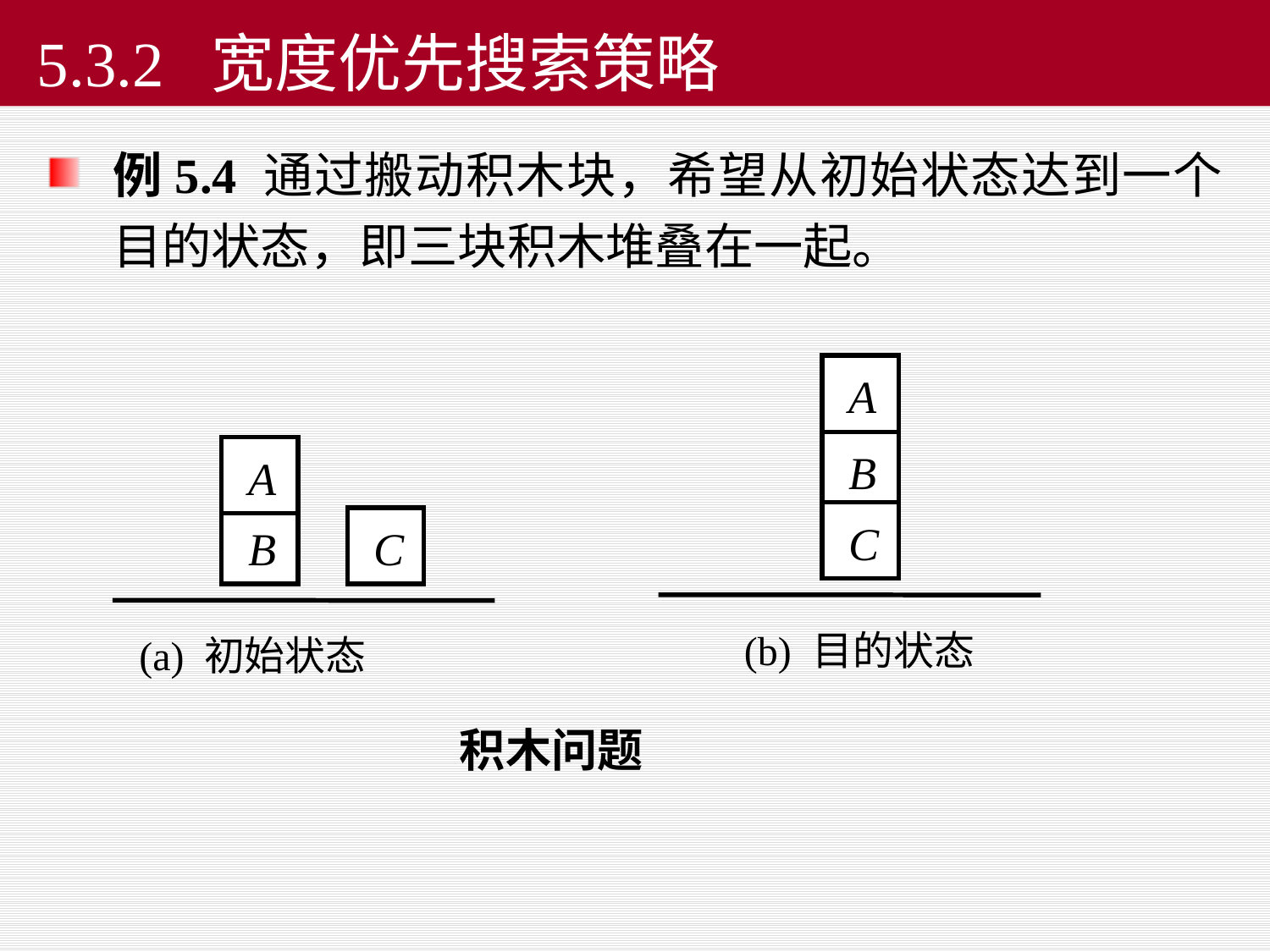

# 5.3.2  宽度优先搜索策略
例5.4 通过搬动积木块，希望从初始状态达到一个目的状态，即三块积木堆叠在一起。

A

B
A

C
B
C

(b) 目的状态
(a) 初始状态
    积木问题

50